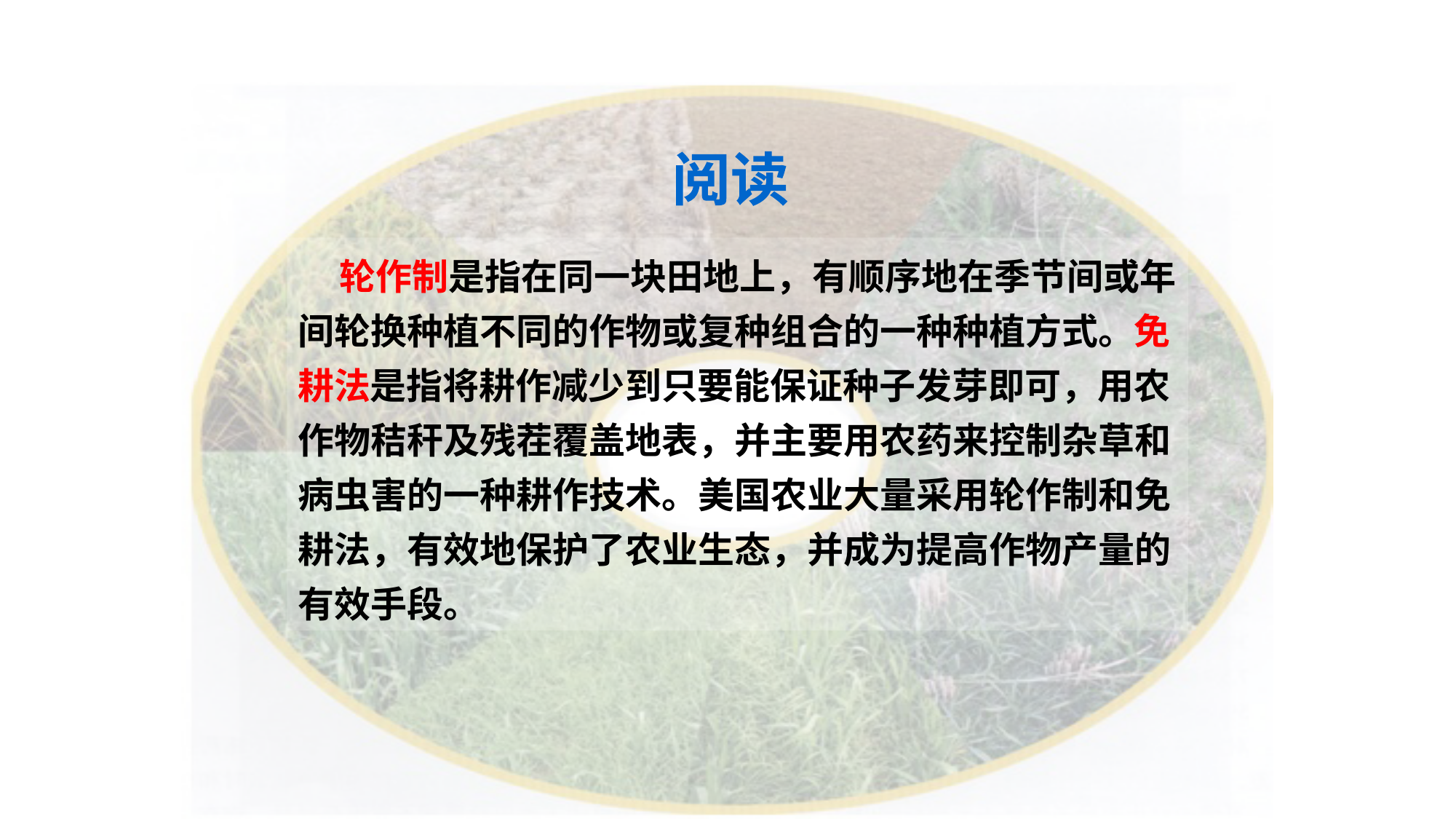

阅读
    轮作制是指在同一块田地上，有顺序地在季节间或年间轮换种植不同的作物或复种组合的一种种植方式。免耕法是指将耕作减少到只要能保证种子发芽即可，用农作物秸秆及残茬覆盖地表，并主要用农药来控制杂草和病虫害的一种耕作技术。美国农业大量采用轮作制和免耕法，有效地保护了农业生态，并成为提高作物产量的有效手段。